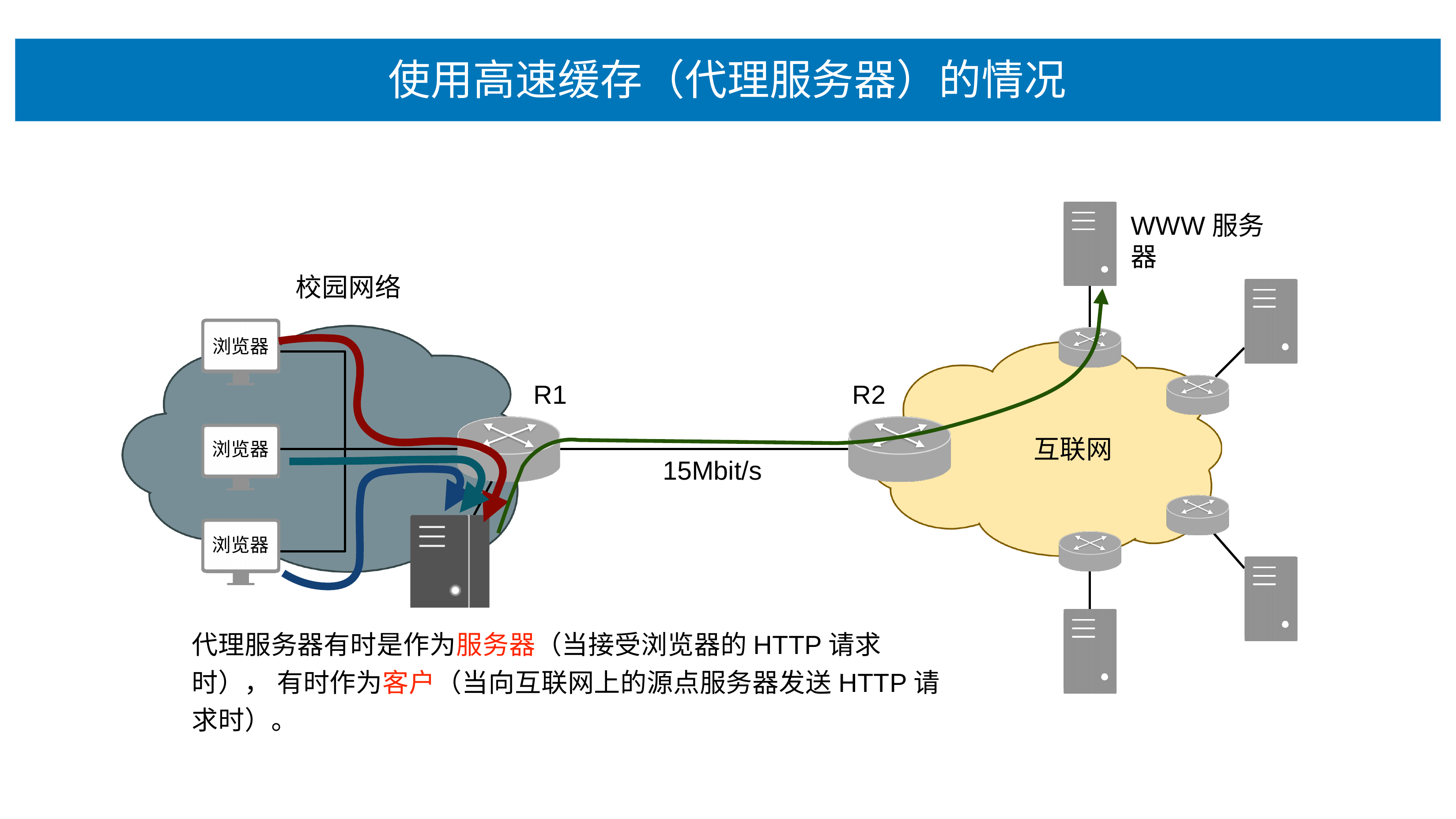

# 使⽤⾼速缓存（代理服务器）的情况

WWW服务器
校园⽹络

浏览器

R1
R2

互联⽹
浏览器

15Mbit/s

浏览器

代理服务器有时是作为服务器（当接受浏览器的HTTP请求时）， 有时作为客户（当向互联⽹上的源点服务器发送HTTP请求时）。